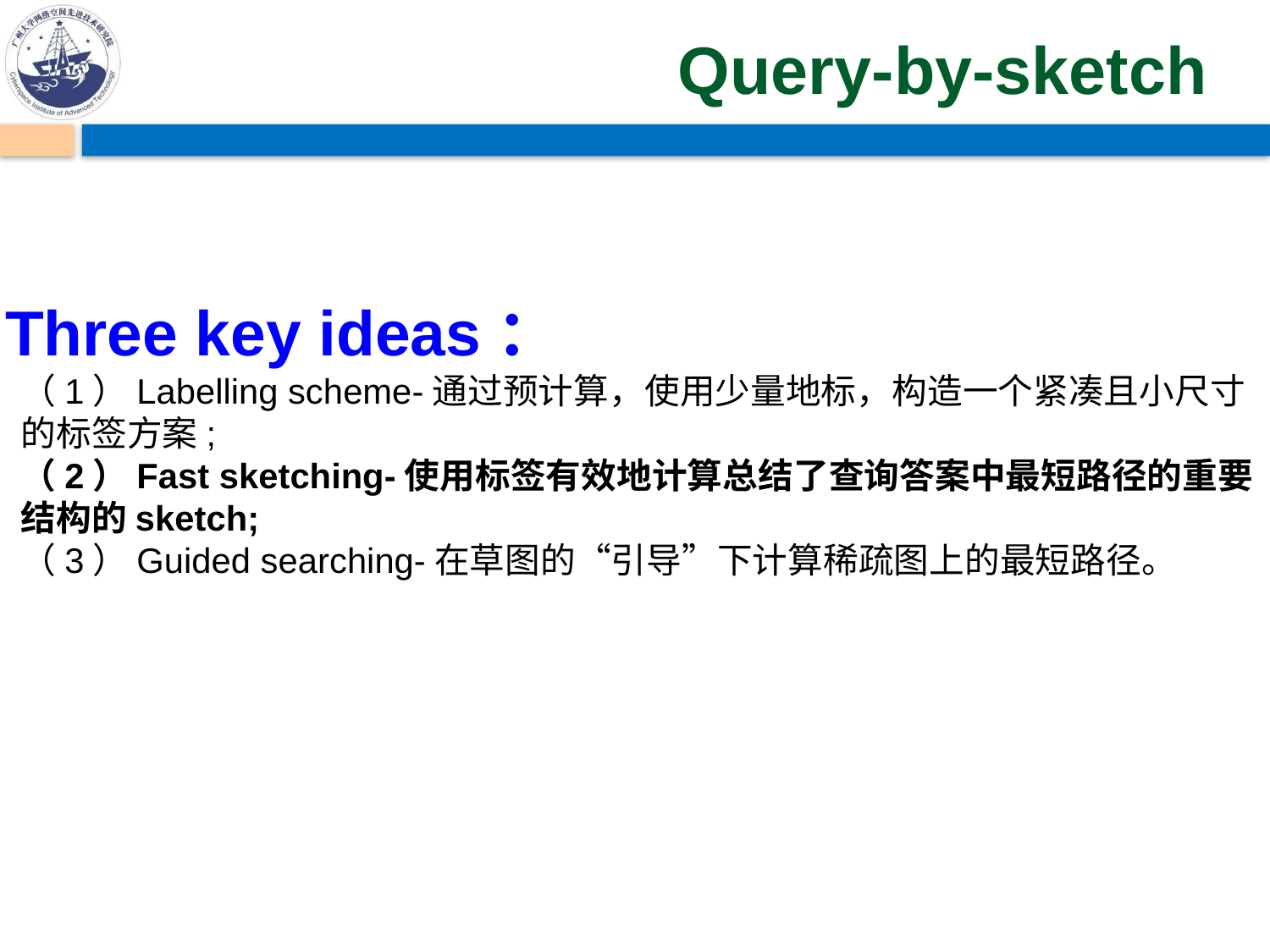

# Query-by-sketch
Three key ideas：
（1）Labelling scheme-通过预计算，使用少量地标，构造一个紧凑且小尺寸的标签方案;
（2）Fast sketching-使用标签有效地计算总结了查询答案中最短路径的重要结构的sketch;
（3）Guided searching-在草图的“引导”下计算稀疏图上的最短路径。

24